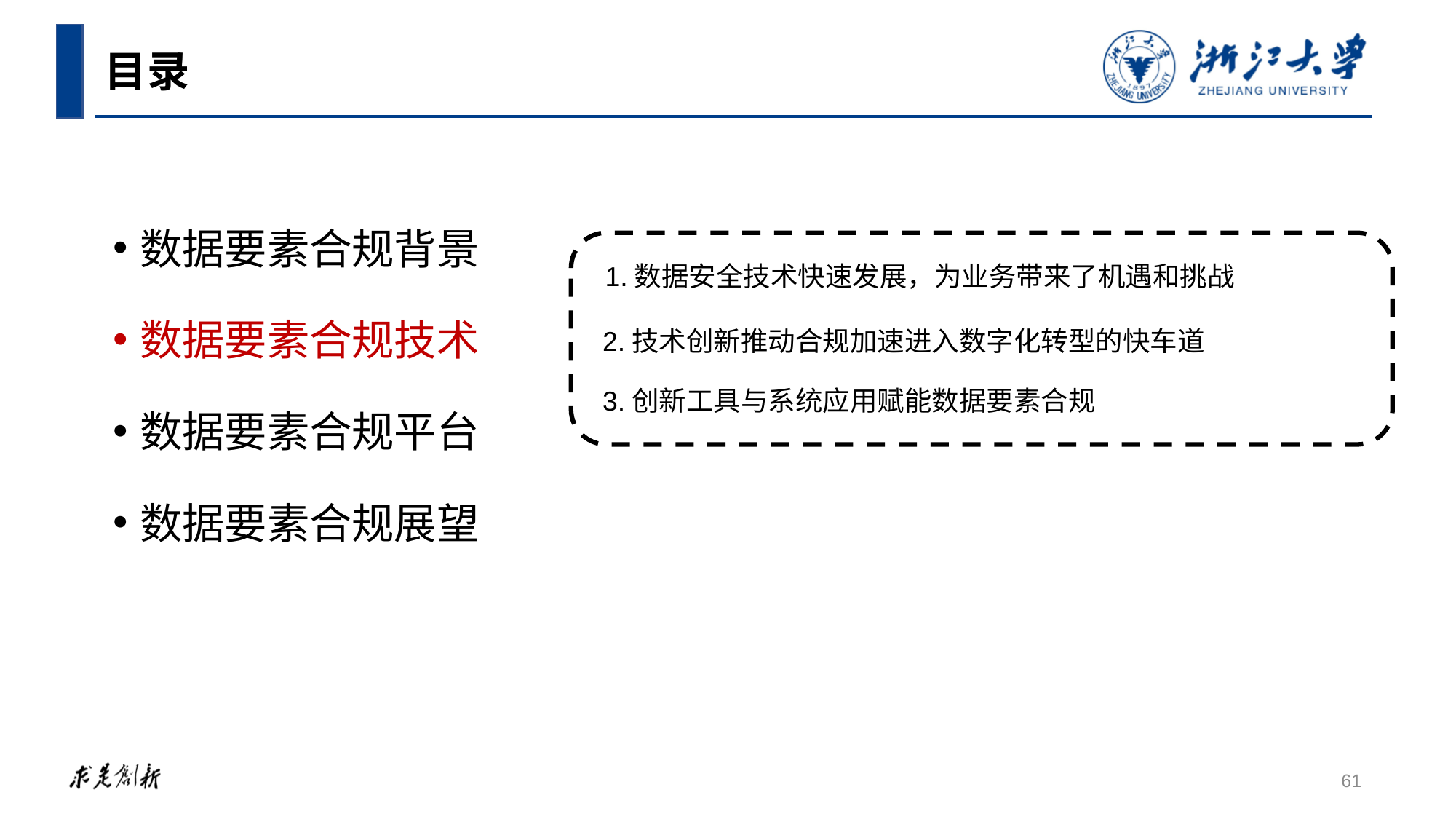

目录
数据要素合规背景
数据要素合规技术
数据要素合规平台
数据要素合规展望

1.数据安全技术快速发展，为业务带来了机遇和挑战
2.技术创新推动合规加速进入数字化转型的快车道
3.创新工具与系统应用赋能数据要素合规
61